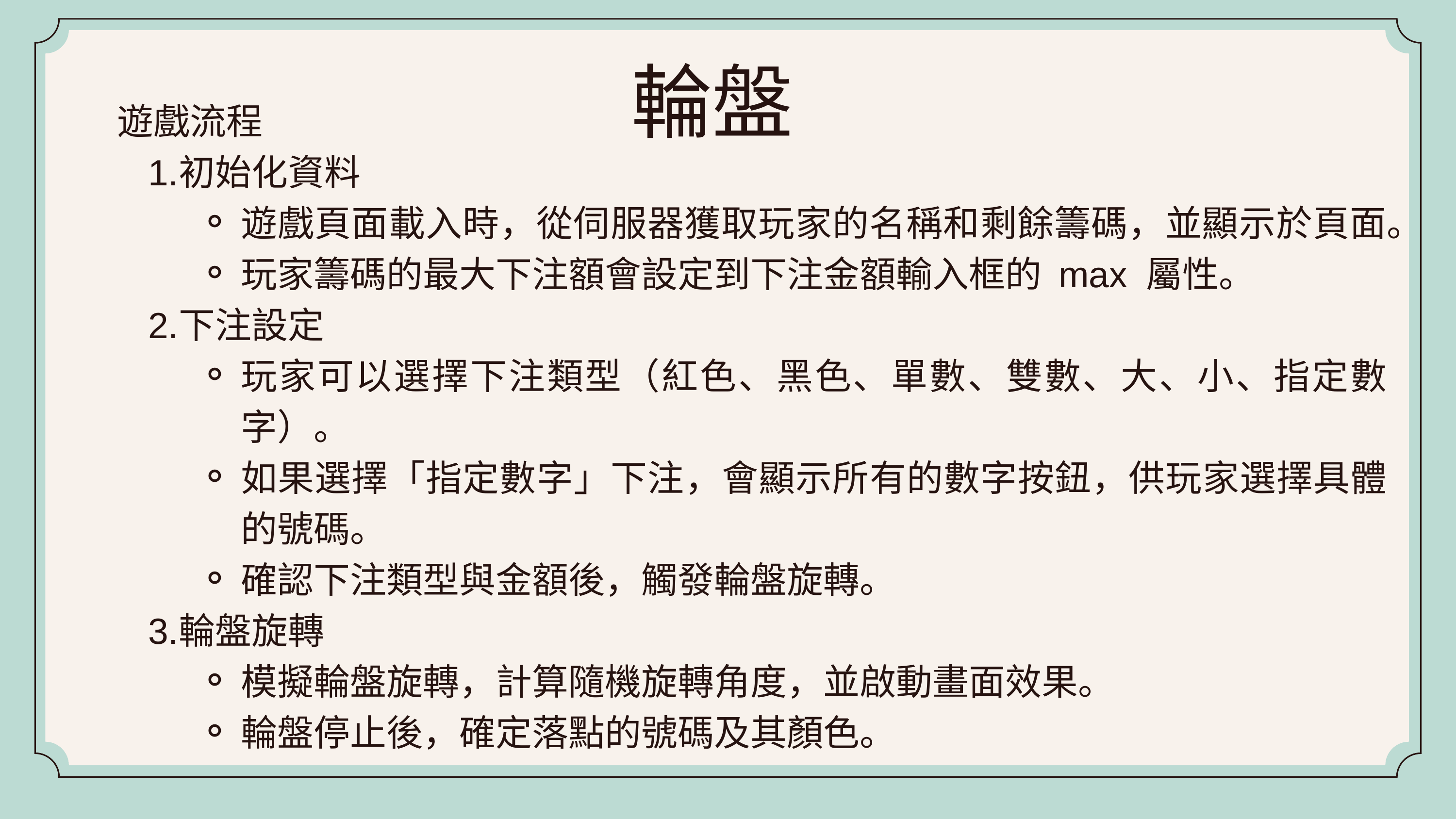

輪盤
遊戲流程
初始化資料
遊戲頁面載入時，從伺服器獲取玩家的名稱和剩餘籌碼，並顯示於頁面。
玩家籌碼的最大下注額會設定到下注金額輸入框的 max 屬性。
下注設定
玩家可以選擇下注類型（紅色、黑色、單數、雙數、大、小、指定數字）。
如果選擇「指定數字」下注，會顯示所有的數字按鈕，供玩家選擇具體的號碼。
確認下注類型與金額後，觸發輪盤旋轉。
輪盤旋轉
模擬輪盤旋轉，計算隨機旋轉角度，並啟動畫面效果。
輪盤停止後，確定落點的號碼及其顏色。